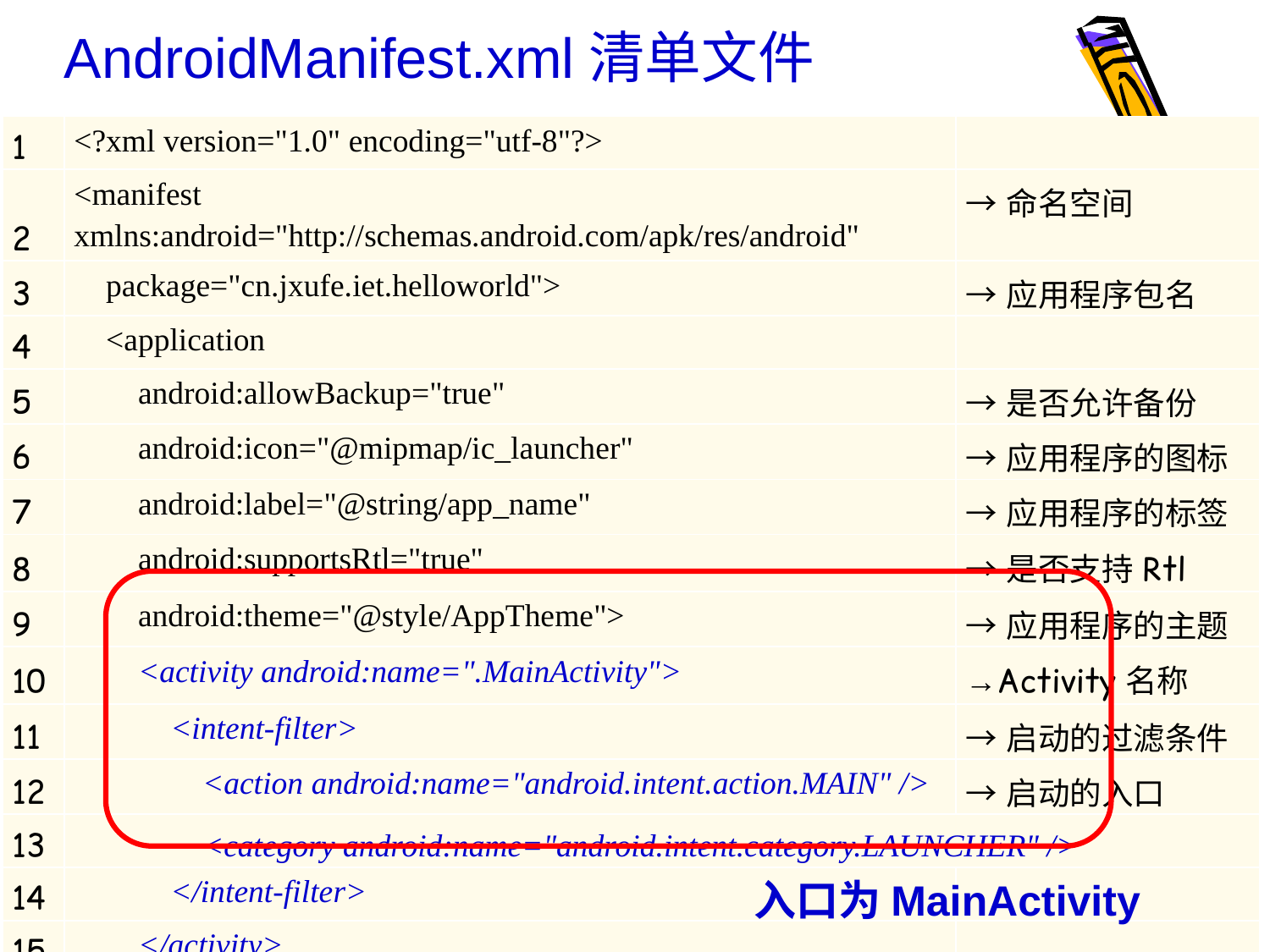

# AndroidManifest.xml清单文件
| 1 | <?xml version="1.0" encoding="utf-8"?> |  |
| --- | --- | --- |
| 2 | <manifest xmlns:android="http://schemas.android.com/apk/res/android" | →命名空间 |
| 3 | package="cn.jxufe.iet.helloworld"> | →应用程序包名 |
| 4 | <application |  |
| 5 | android:allowBackup="true" | →是否允许备份 |
| 6 | android:icon="@mipmap/ic\_launcher" | →应用程序的图标 |
| 7 | android:label="@string/app\_name" | →应用程序的标签 |
| 8 | android:supportsRtl="true" | →是否支持Rtl |
| 9 | android:theme="@style/AppTheme"> | →应用程序的主题 |
| 10 | <activity android:name=".MainActivity"> | →Activity名称 |
| 11 | <intent-filter> | →启动的过滤条件 |
| 12 | <action android:name="android.intent.action.MAIN" /> | →启动的入口 |
| 13 | <category android:name="android.intent.category.LAUNCHER" /> |  |
| 14 | </intent-filter> |  |
| 15 | </activity> |  |
| 16 | </application> |  |
| 17 | </ manifest > |  |

入口为MainActivity